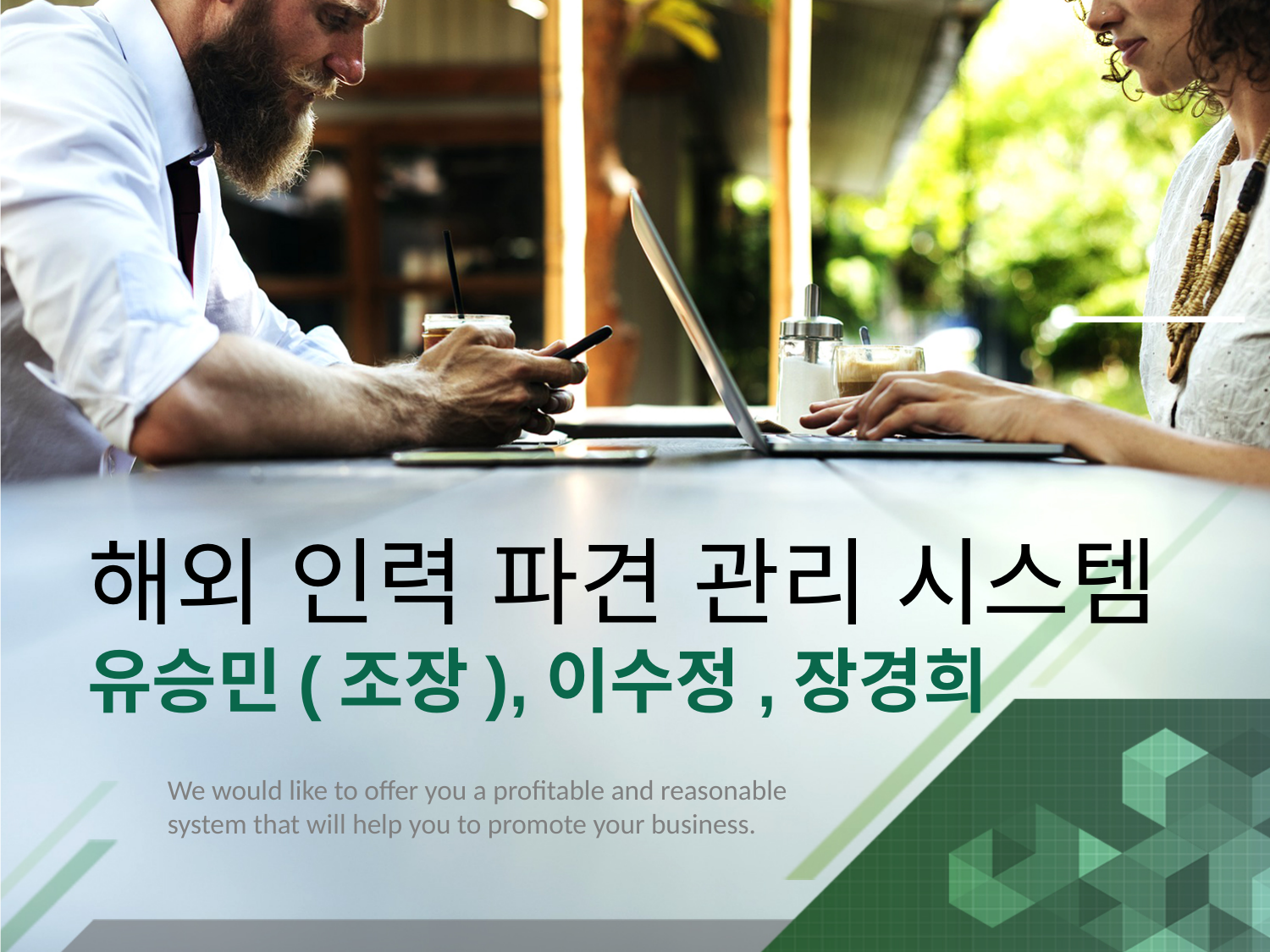

# 해외 인력 파견 관리 시스템 유승민(조장),이수정,장경희
We would like to offer you a profitable and reasonable system that will help you to promote your business.